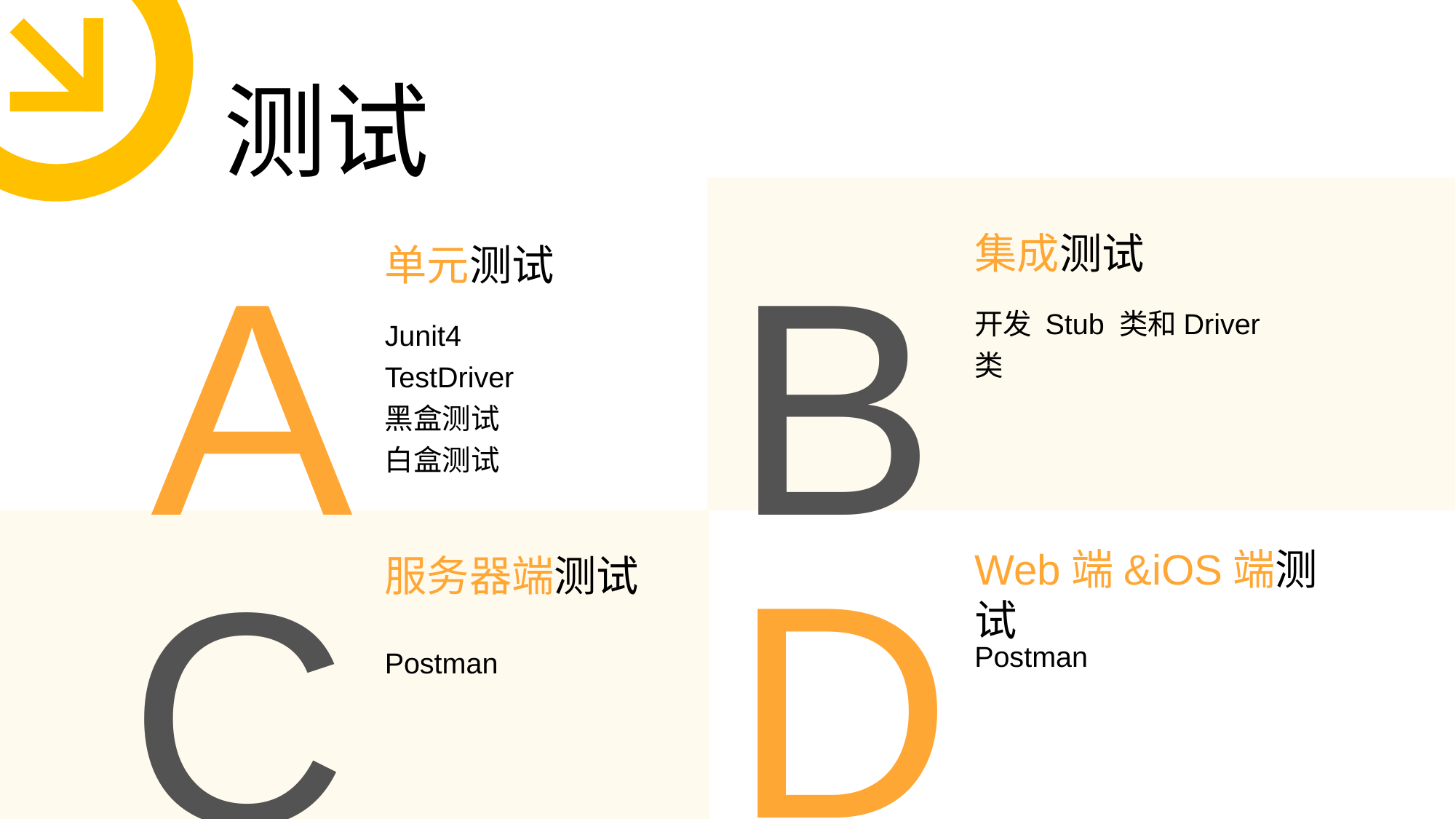

测试

A
B
集成测试
单元测试
开发 Stub 类和Driver 类
Junit4
TestDriver
黑盒测试
白盒测试
D

C
Web端&iOS端测试
服务器端测试
Postman
Postman